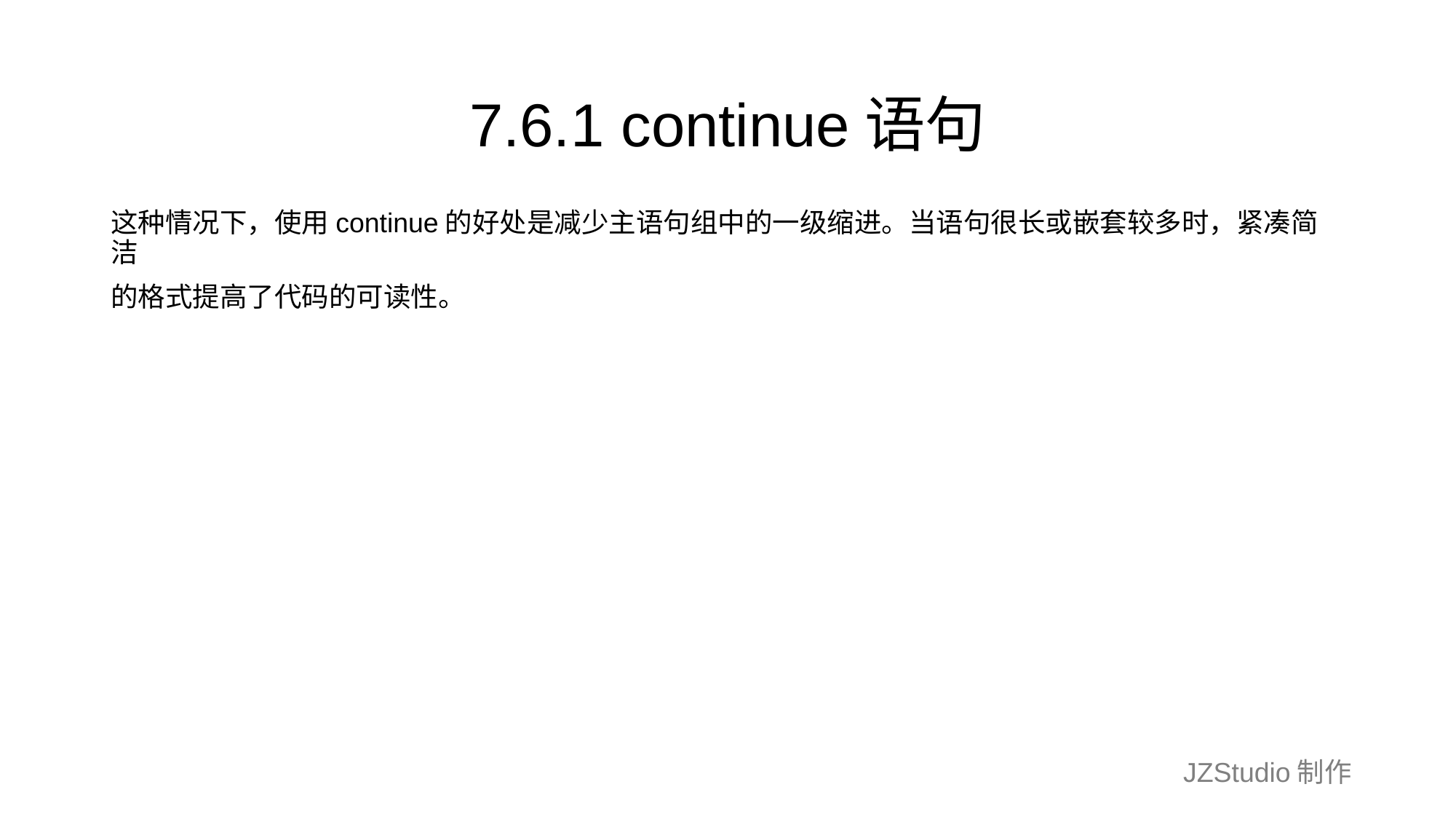

# 7.6.1 continue语句
这种情况下，使用continue的好处是减少主语句组中的一级缩进。当语句很长或嵌套较多时，紧凑简洁
的格式提高了代码的可读性。